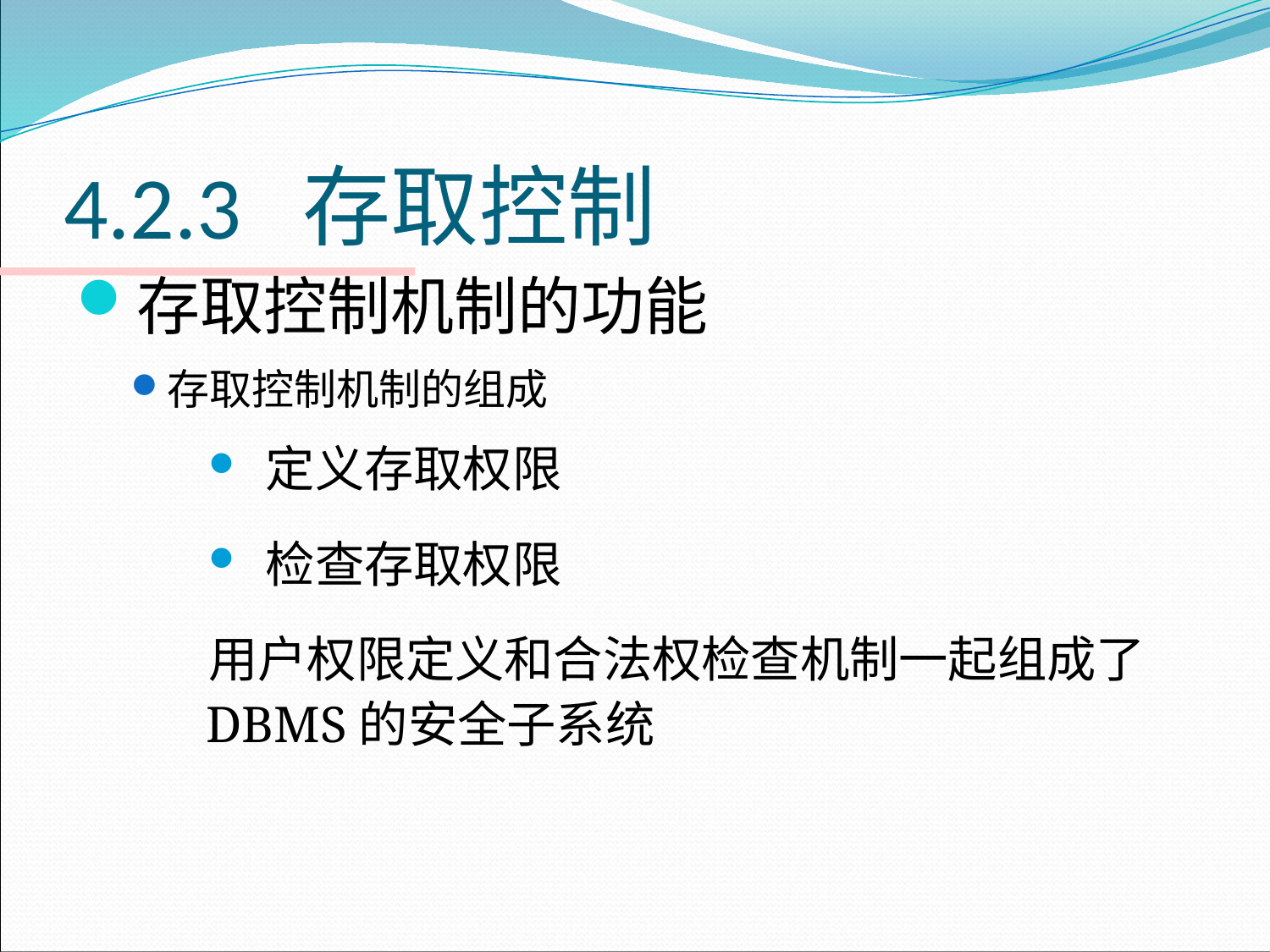

# 4.2.3  存取控制
存取控制机制的功能
存取控制机制的组成
 定义存取权限
 检查存取权限
用户权限定义和合法权检查机制一起组成了DBMS的安全子系统

440